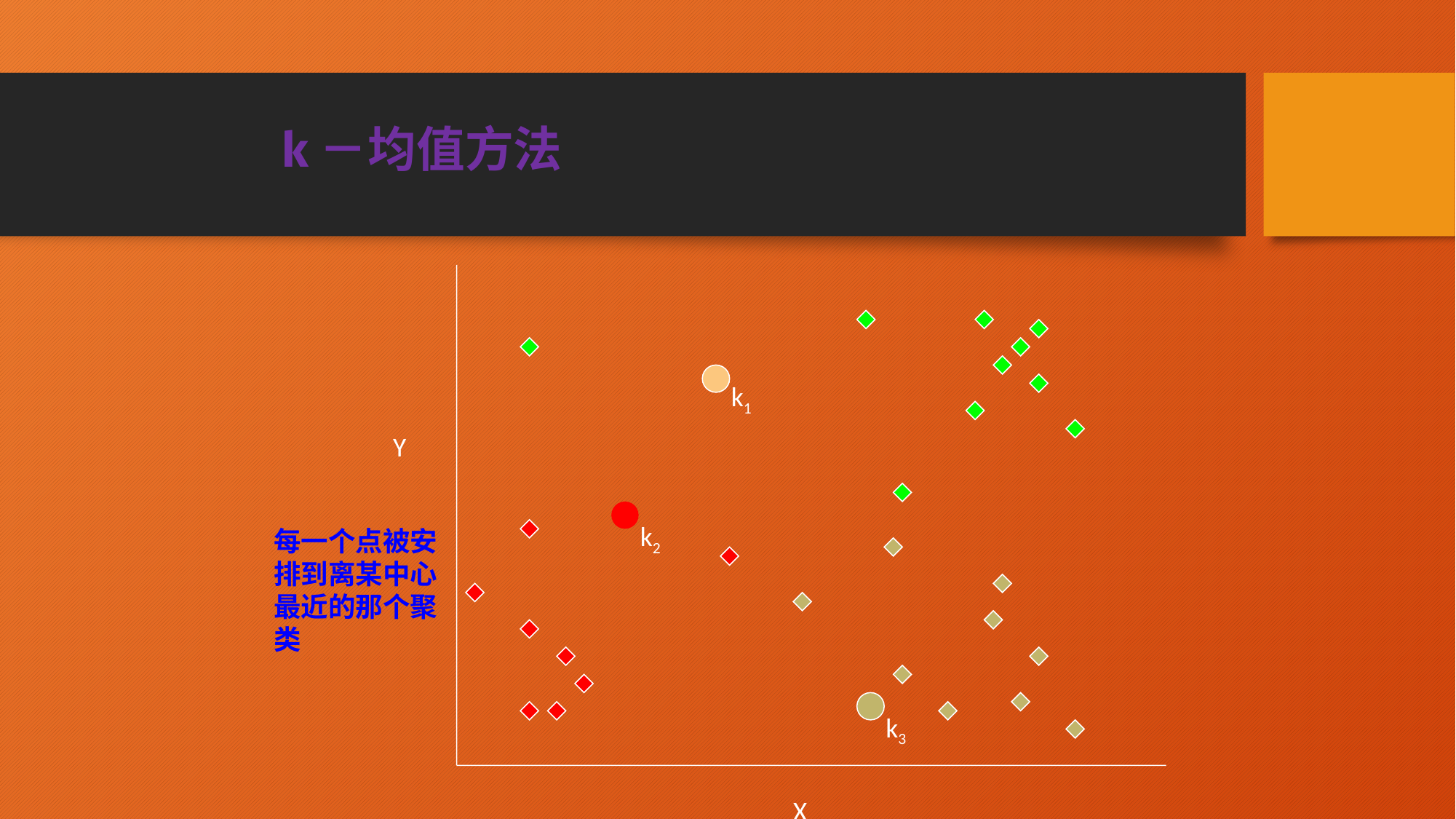

# k－均值方法

Y
X

k1

k2
每一个点被安排到离某中心最近的那个聚类

k3